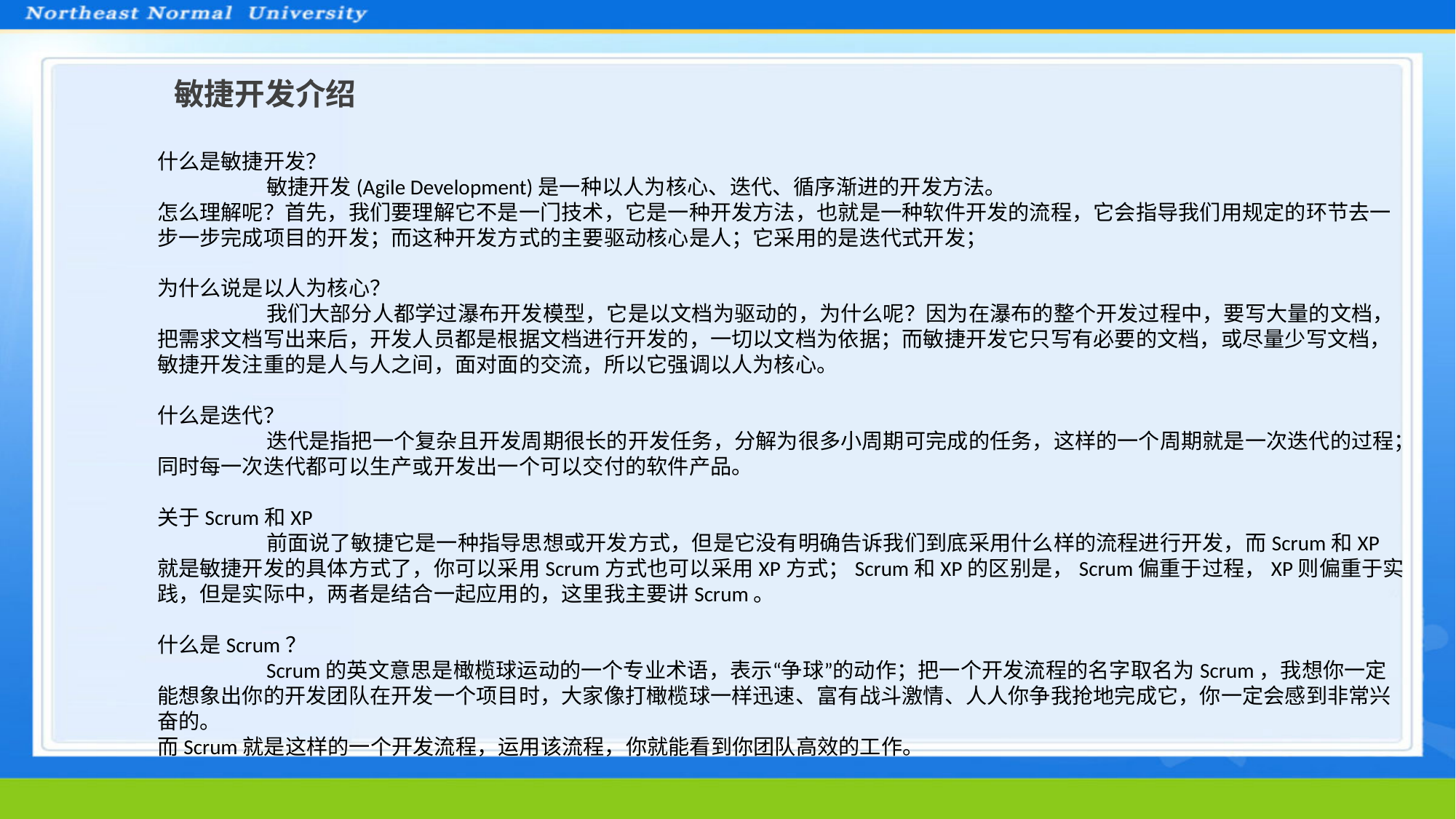

敏捷开发介绍
什么是敏捷开发？
	敏捷开发(Agile Development)是一种以人为核心、迭代、循序渐进的开发方法。
怎么理解呢？首先，我们要理解它不是一门技术，它是一种开发方法，也就是一种软件开发的流程，它会指导我们用规定的环节去一步一步完成项目的开发；而这种开发方式的主要驱动核心是人；它采用的是迭代式开发；

为什么说是以人为核心？
	我们大部分人都学过瀑布开发模型，它是以文档为驱动的，为什么呢？因为在瀑布的整个开发过程中，要写大量的文档，把需求文档写出来后，开发人员都是根据文档进行开发的，一切以文档为依据；而敏捷开发它只写有必要的文档，或尽量少写文档，敏捷开发注重的是人与人之间，面对面的交流，所以它强调以人为核心。

什么是迭代？
	迭代是指把一个复杂且开发周期很长的开发任务，分解为很多小周期可完成的任务，这样的一个周期就是一次迭代的过程；同时每一次迭代都可以生产或开发出一个可以交付的软件产品。

关于Scrum和XP
	前面说了敏捷它是一种指导思想或开发方式，但是它没有明确告诉我们到底采用什么样的流程进行开发，而Scrum和XP就是敏捷开发的具体方式了，你可以采用Scrum方式也可以采用XP方式；Scrum和XP的区别是，Scrum偏重于过程，XP则偏重于实践，但是实际中，两者是结合一起应用的，这里我主要讲Scrum。

什么是Scrum？
	Scrum的英文意思是橄榄球运动的一个专业术语，表示“争球”的动作；把一个开发流程的名字取名为Scrum，我想你一定能想象出你的开发团队在开发一个项目时，大家像打橄榄球一样迅速、富有战斗激情、人人你争我抢地完成它，你一定会感到非常兴奋的。
而Scrum就是这样的一个开发流程，运用该流程，你就能看到你团队高效的工作。